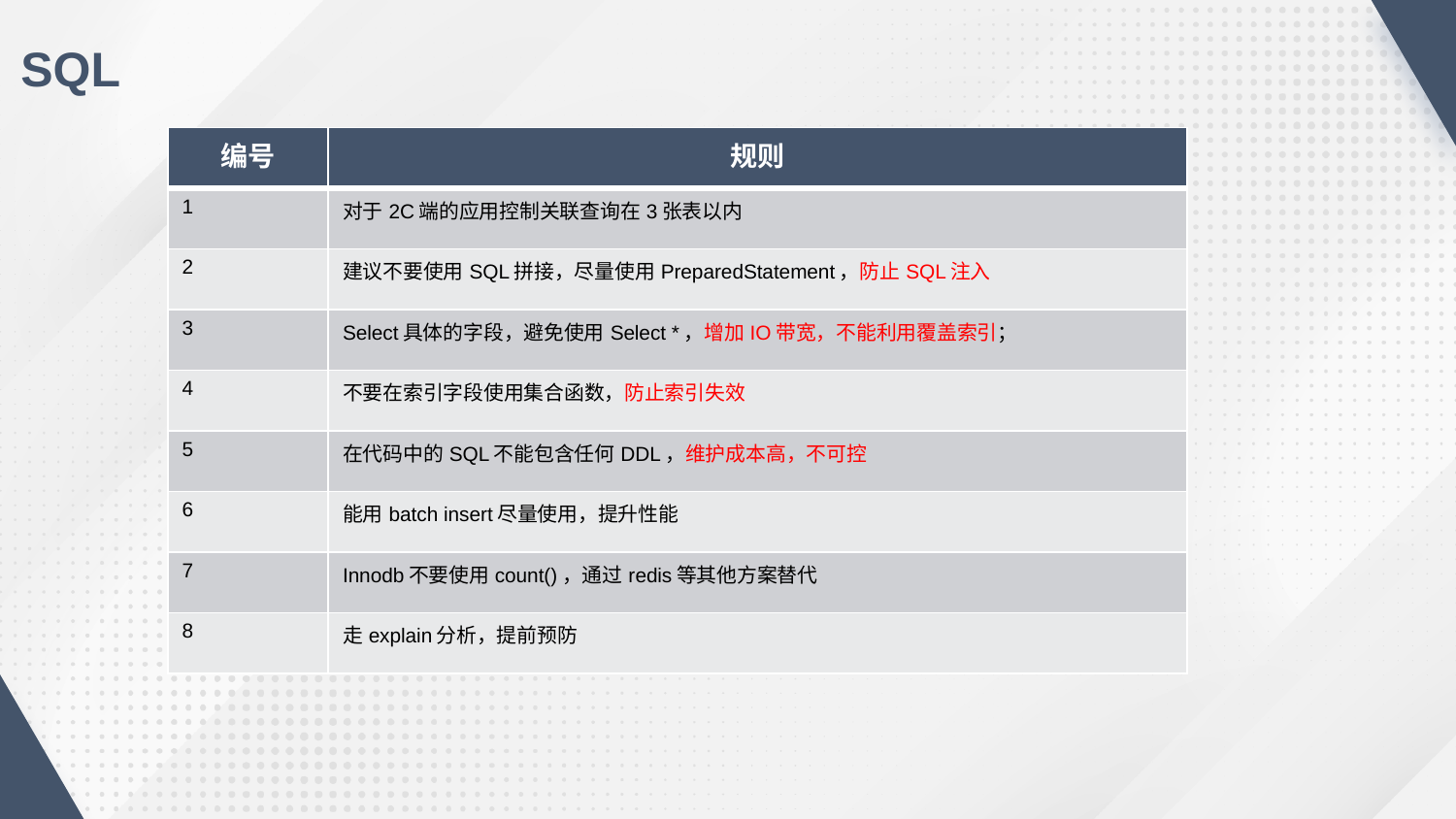

SQL
| 编号 | 规则 |
| --- | --- |
| 1 | 对于2C端的应用控制关联查询在3张表以内 |
| 2 | 建议不要使用SQL拼接，尽量使用PreparedStatement，防止SQL注入 |
| 3 | Select具体的字段，避免使用Select \*，增加IO带宽，不能利用覆盖索引； |
| 4 | 不要在索引字段使用集合函数，防止索引失效 |
| 5 | 在代码中的SQL不能包含任何DDL，维护成本高，不可控 |
| 6 | 能用batch insert尽量使用，提升性能 |
| 7 | Innodb不要使用count()，通过redis等其他方案替代 |
| 8 | 走explain分析，提前预防 |